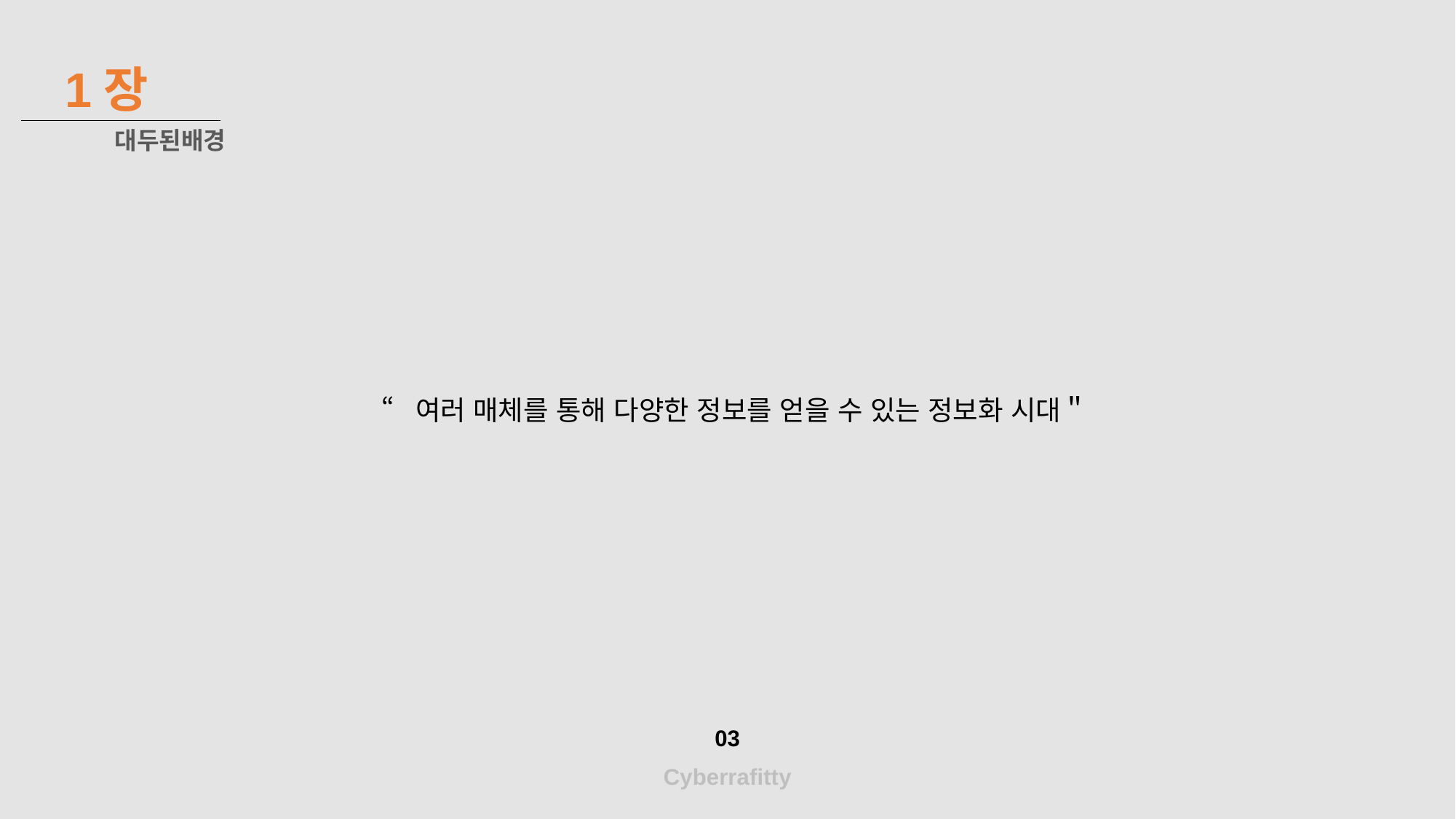

1장
대두된배경
“여러 매체를 통해 다양한 정보를 얻을 수 있는 정보화 시대＂
03
Cyberrafitty